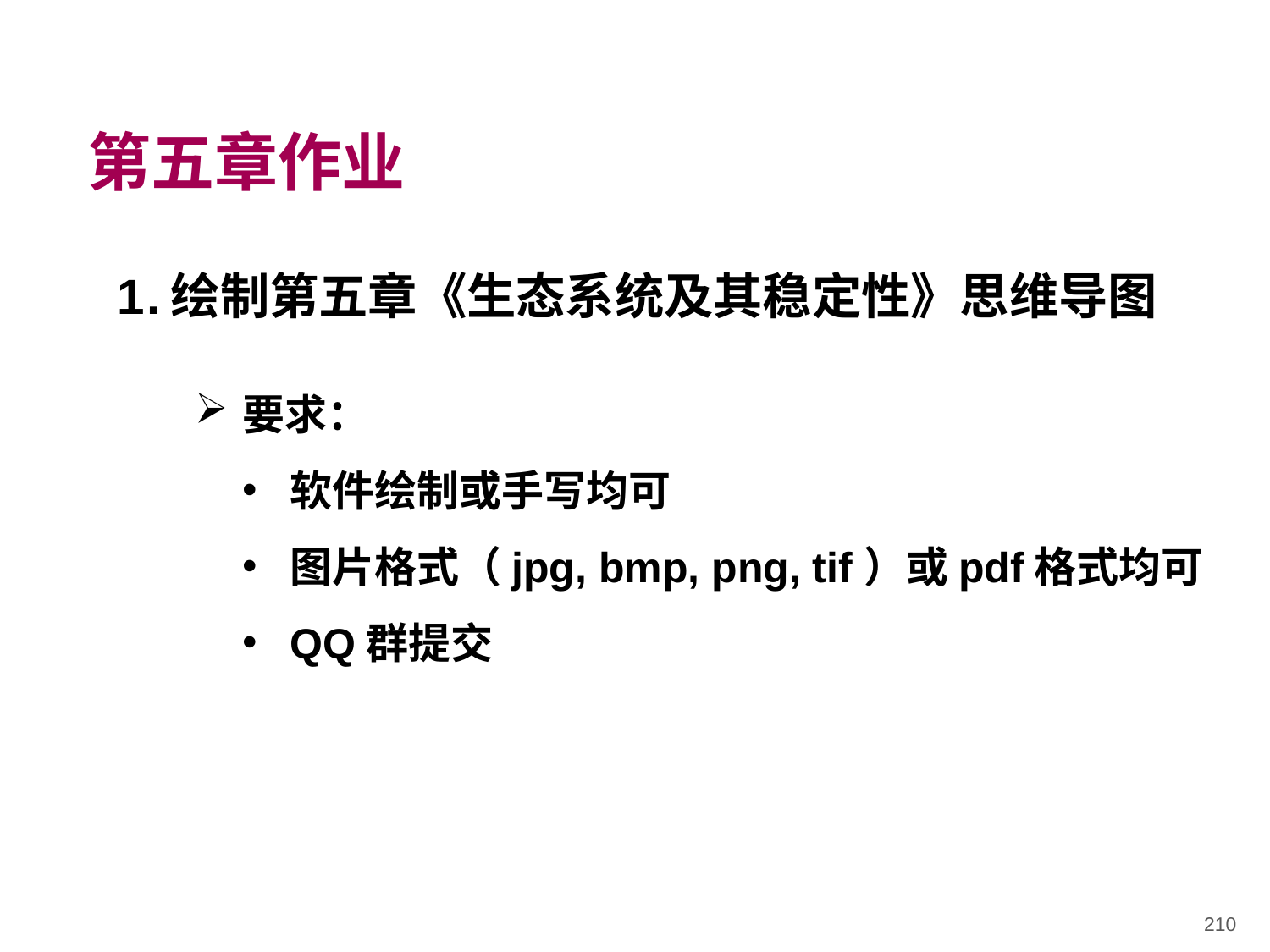

第五章作业
绘制第五章《生态系统及其稳定性》思维导图
要求：
软件绘制或手写均可
图片格式（jpg, bmp, png, tif）或pdf格式均可
QQ群提交
210